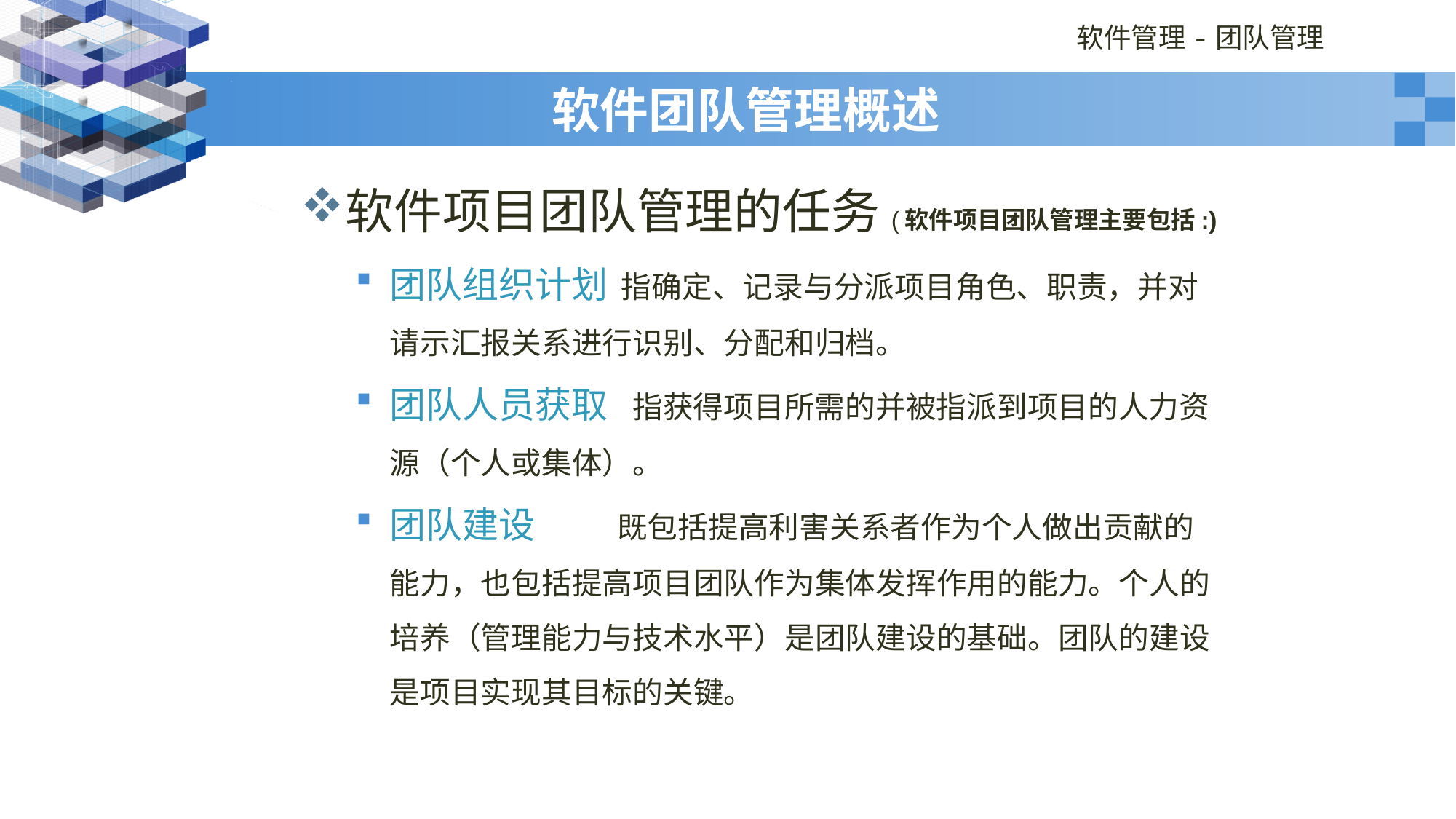

# 软件团队管理概述
软件项目团队管理的任务(软件项目团队管理主要包括:)
团队组织计划  指确定、记录与分派项目角色、职责，并对请示汇报关系进行识别、分配和归档。
团队人员获取   指获得项目所需的并被指派到项目的人力资源（个人或集体）。
团队建设          既包括提高利害关系者作为个人做出贡献的能力，也包括提高项目团队作为集体发挥作用的能力。个人的培养（管理能力与技术水平）是团队建设的基础。团队的建设是项目实现其目标的关键。